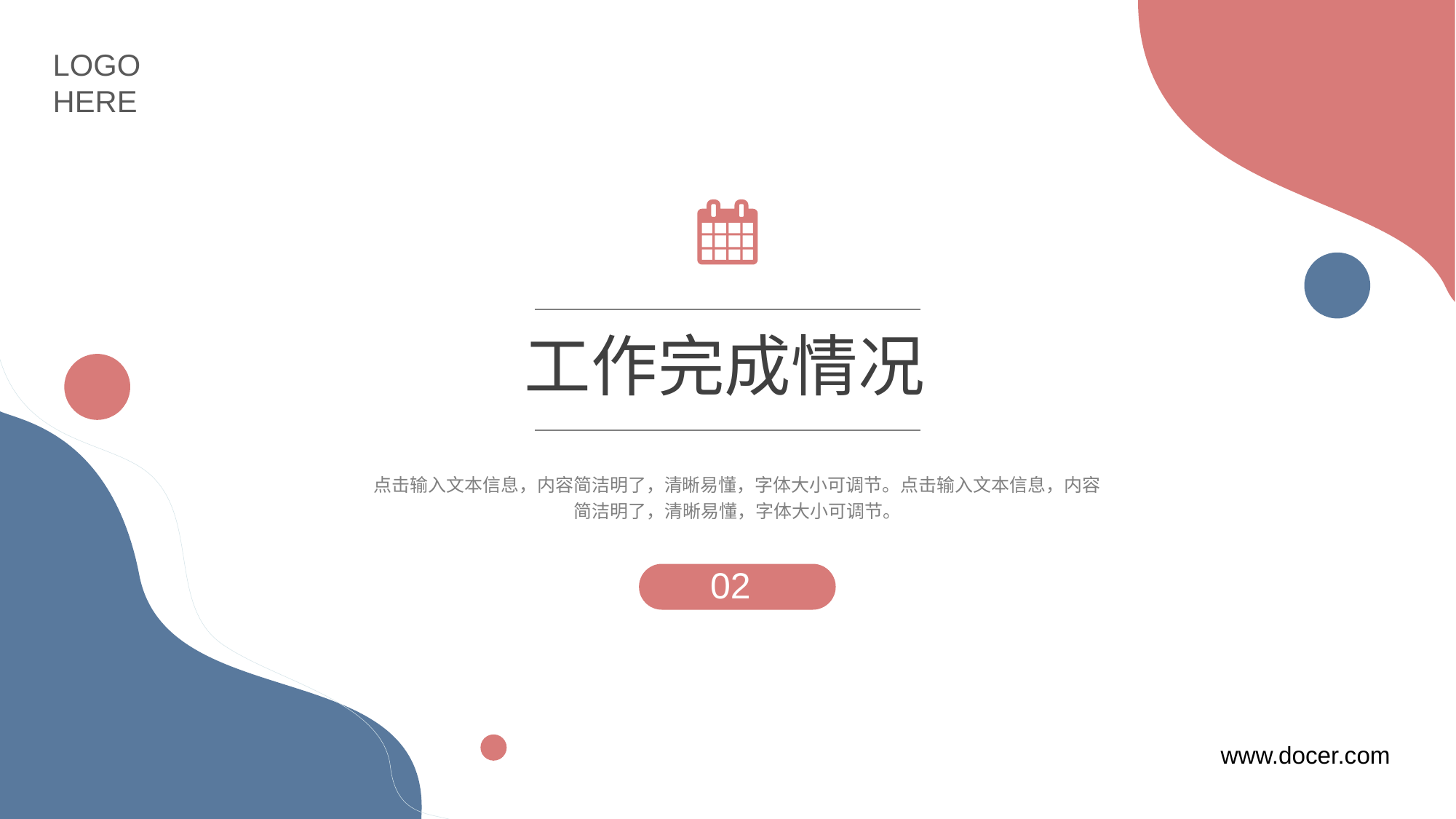

LOGO HERE

工作完成情况

点击输入文本信息，内容简洁明了，清晰易懂，字体大小可调节。点击输入文本信息，内容简洁明了，清晰易懂，字体大小可调节。

02

www.docer.com